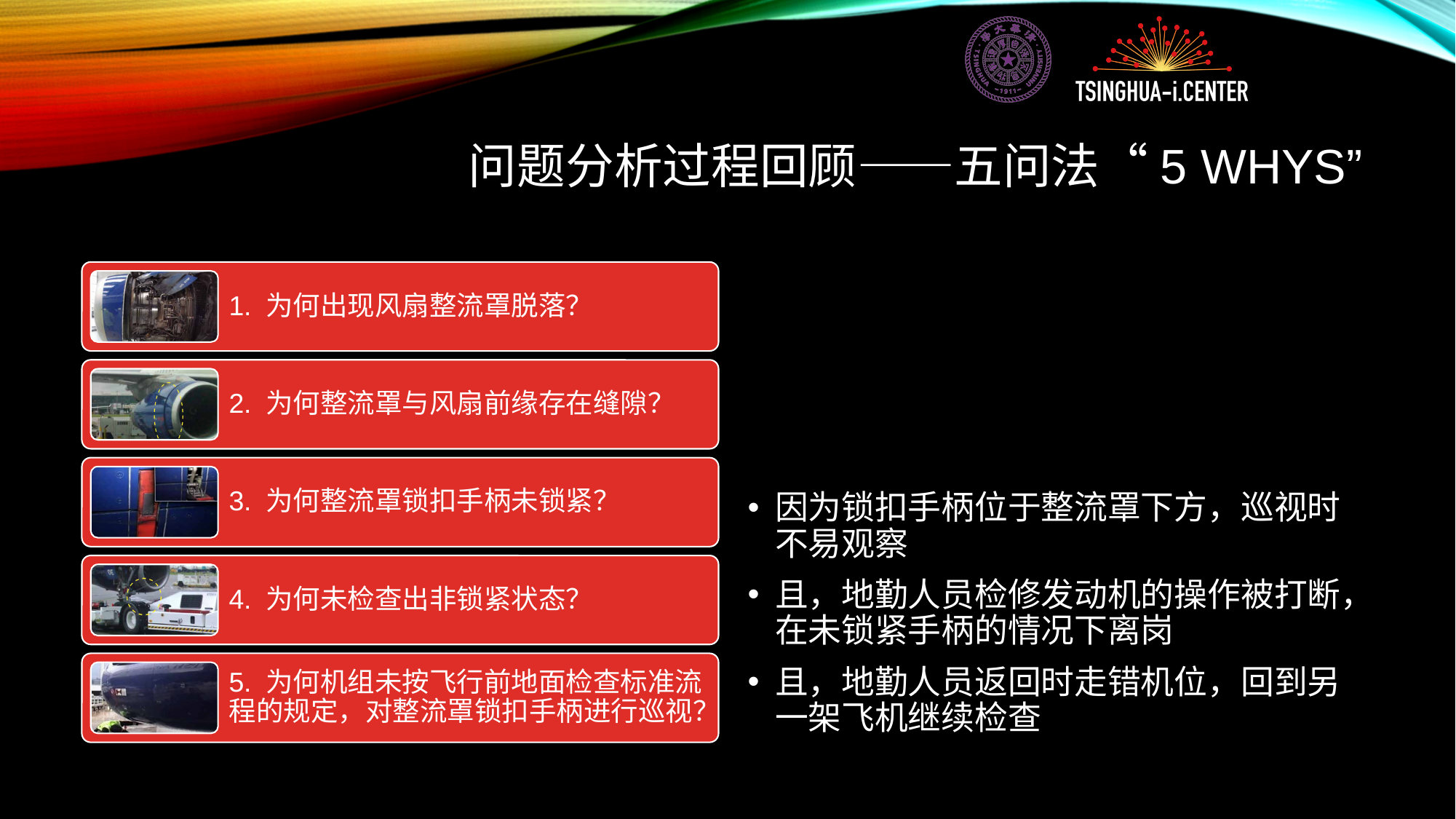

# 问题分析过程回顾——五问法“5 Whys”
1. 为何出现风扇整流罩脱落？
2. 为何整流罩与风扇前缘存在缝隙？
3. 为何整流罩锁扣手柄未锁紧？
4. 为何未检查出非锁紧状态？
5. 为何机组未按飞行前地面检查标准流程的规定，对整流罩锁扣手柄进行巡视？
因为锁扣手柄位于整流罩下方，巡视时不易观察
且，地勤人员检修发动机的操作被打断，在未锁紧手柄的情况下离岗
且，地勤人员返回时走错机位，回到另一架飞机继续检查